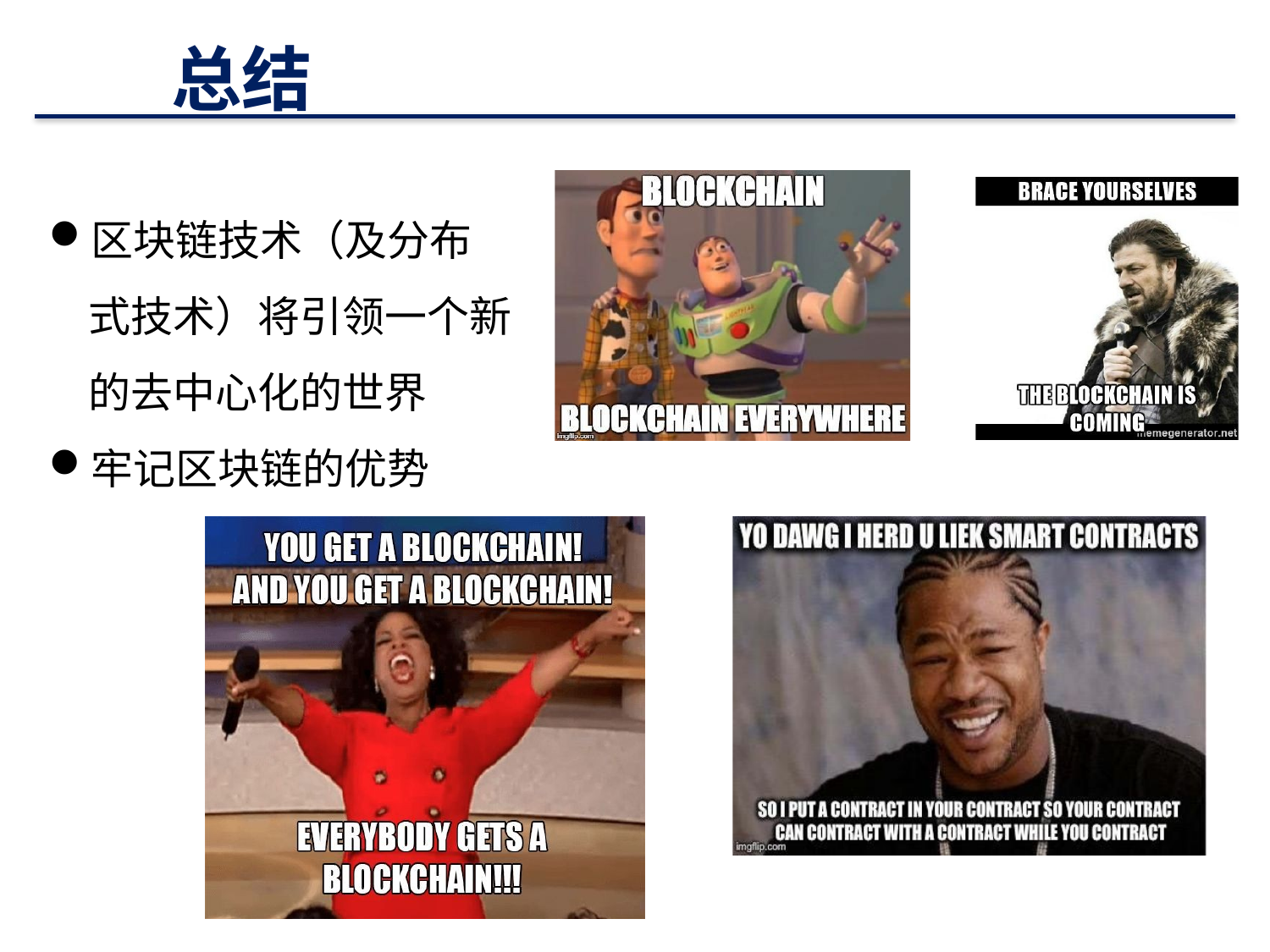

# 总结
49

53

区块链技术（及分布式技术）将引领一个新的去中心化的世界
牢记区块链的优势